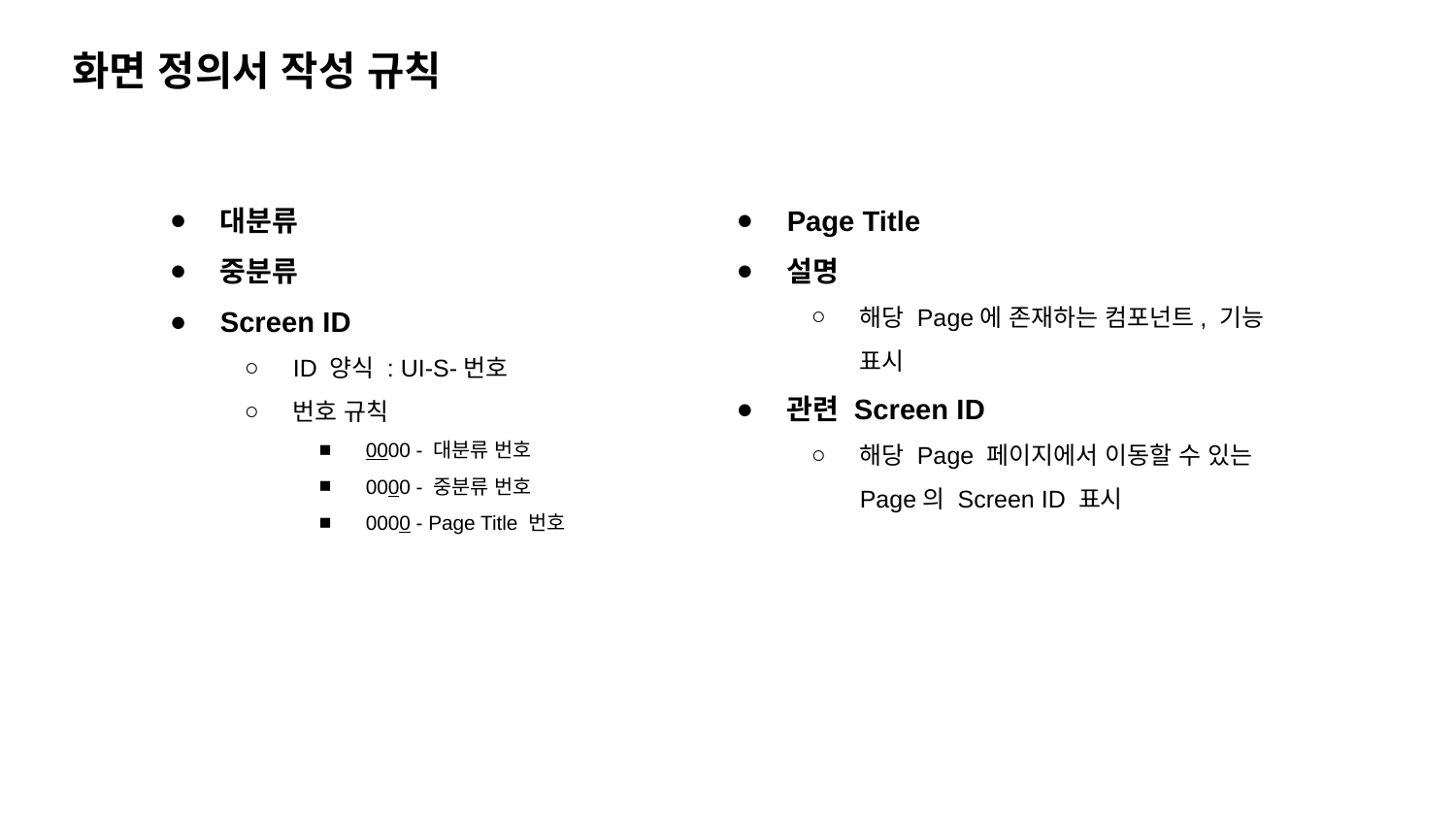

화면 정의서 작성 규칙
대분류
중분류
Screen ID
ID 양식 : UI-S-번호
번호 규칙
0000 - 대분류 번호
0000 - 중분류 번호
0000 - Page Title 번호
Page Title
설명
해당 Page에 존재하는 컴포넌트, 기능 표시
관련 Screen ID
해당 Page 페이지에서 이동할 수 있는 Page의 Screen ID 표시